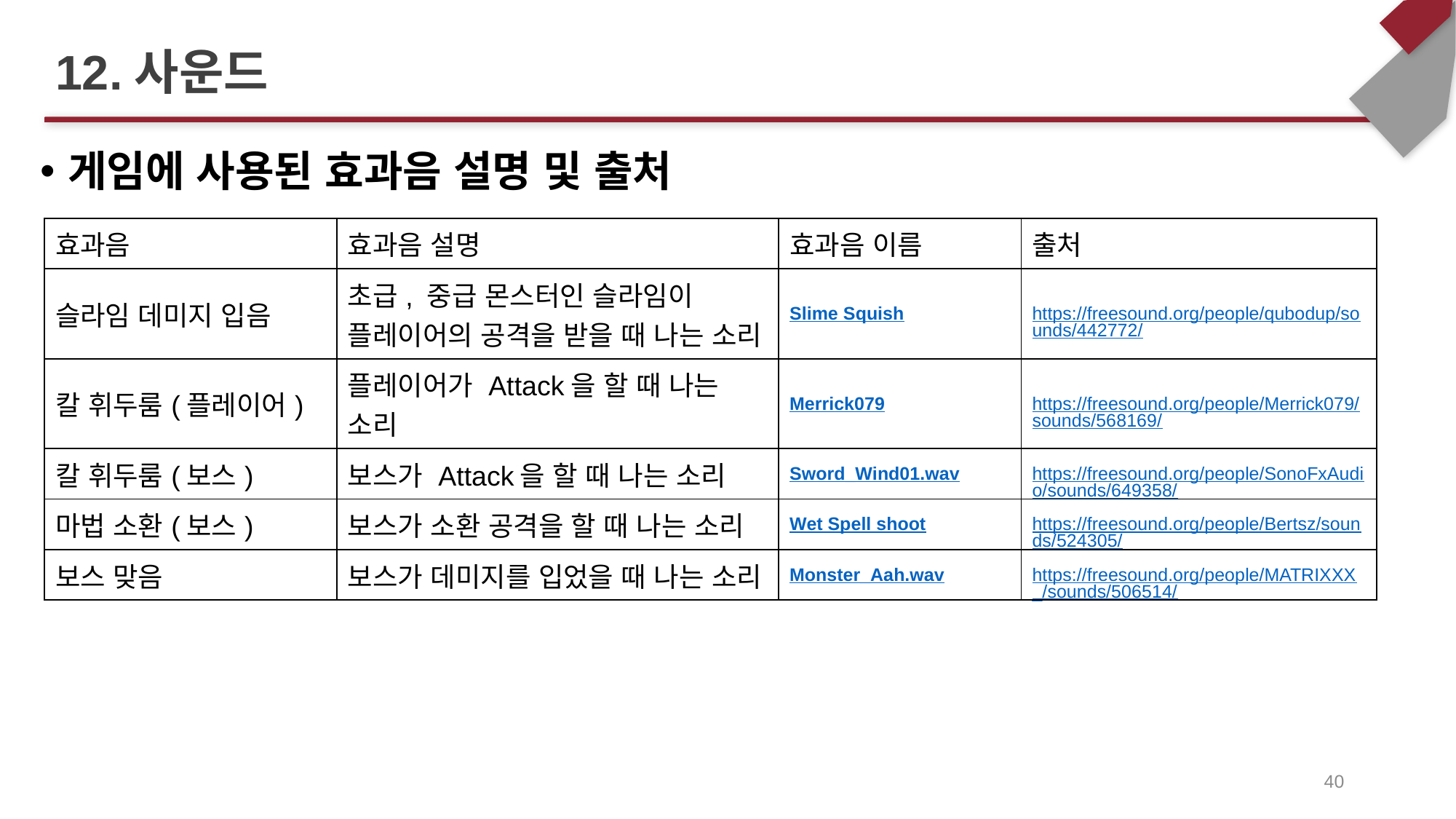

# 12.사운드
게임에 사용된 효과음 설명 및 출처

| 효과음 | 효과음 설명 | 효과음 이름 | 출처 |
| --- | --- | --- | --- |
| 슬라임 데미지 입음 | 초급, 중급 몬스터인 슬라임이 플레이어의 공격을 받을 때 나는 소리 | Slime Squish | https://freesound.org/people/qubodup/sounds/442772/ |
| 칼 휘두룸(플레이어) | 플레이어가 Attack을 할 때 나는 소리 | Merrick079 | https://freesound.org/people/Merrick079/sounds/568169/ |
| 칼 휘두룸(보스) | 보스가 Attack을 할 때 나는 소리 | Sword\_Wind01.wav | https://freesound.org/people/SonoFxAudio/sounds/649358/ |
| 마법 소환(보스) | 보스가 소환 공격을 할 때 나는 소리 | Wet Spell shoot | https://freesound.org/people/Bertsz/sounds/524305/ |
| 보스 맞음 | 보스가 데미지를 입었을 때 나는 소리 | Monster\_Aah.wav | https://freesound.org/people/MATRIXXX\_/sounds/506514/ |
40